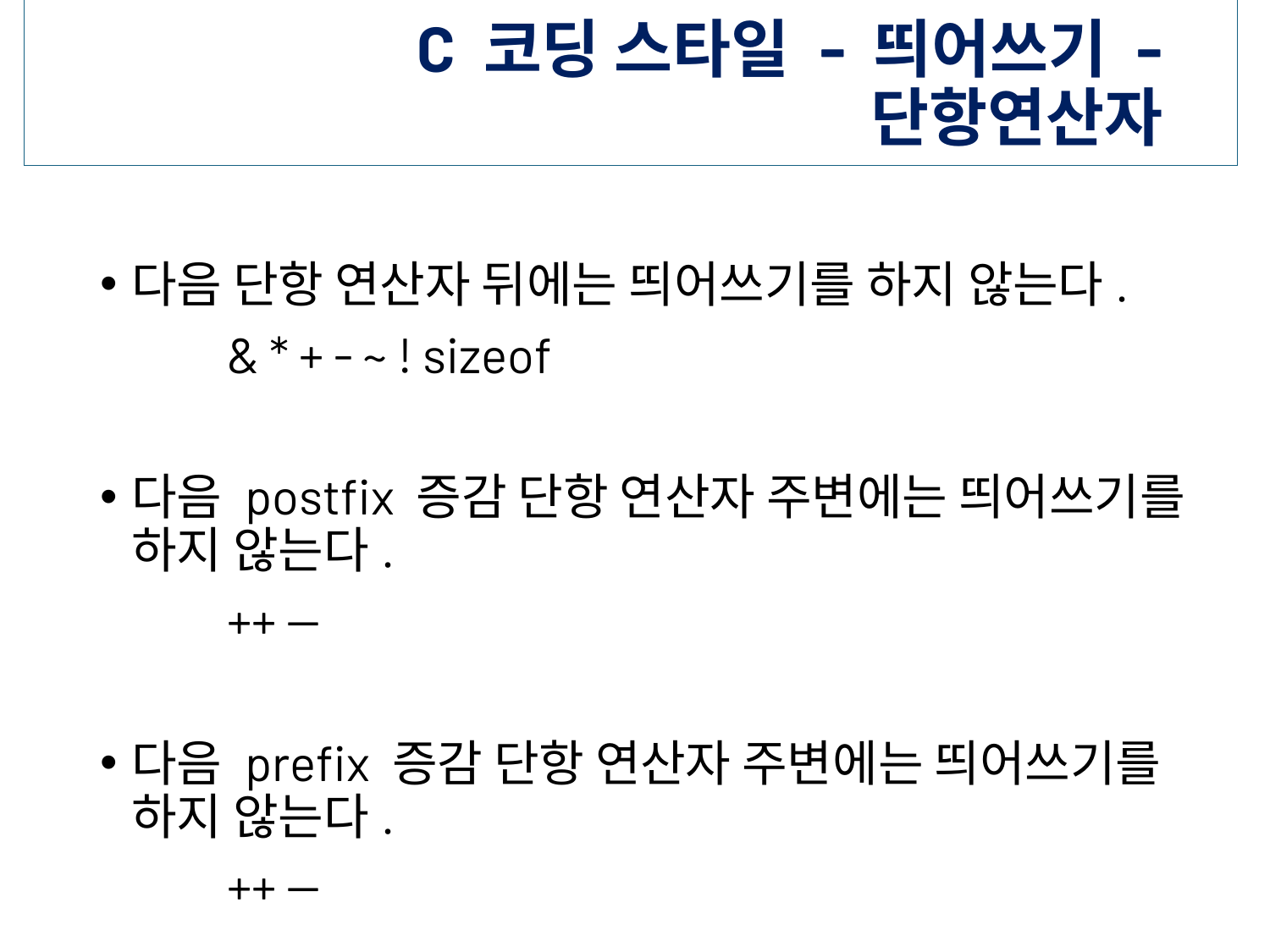

# C 코딩 스타일 - 띄어쓰기 - 단항연산자
다음 단항 연산자 뒤에는 띄어쓰기를 하지 않는다.
	& * + - ~ ! sizeof

다음 postfix 증감 단항 연산자 주변에는 띄어쓰기를 하지 않는다.
	++ --

다음 prefix 증감 단항 연산자 주변에는 띄어쓰기를 하지 않는다.
	++ --